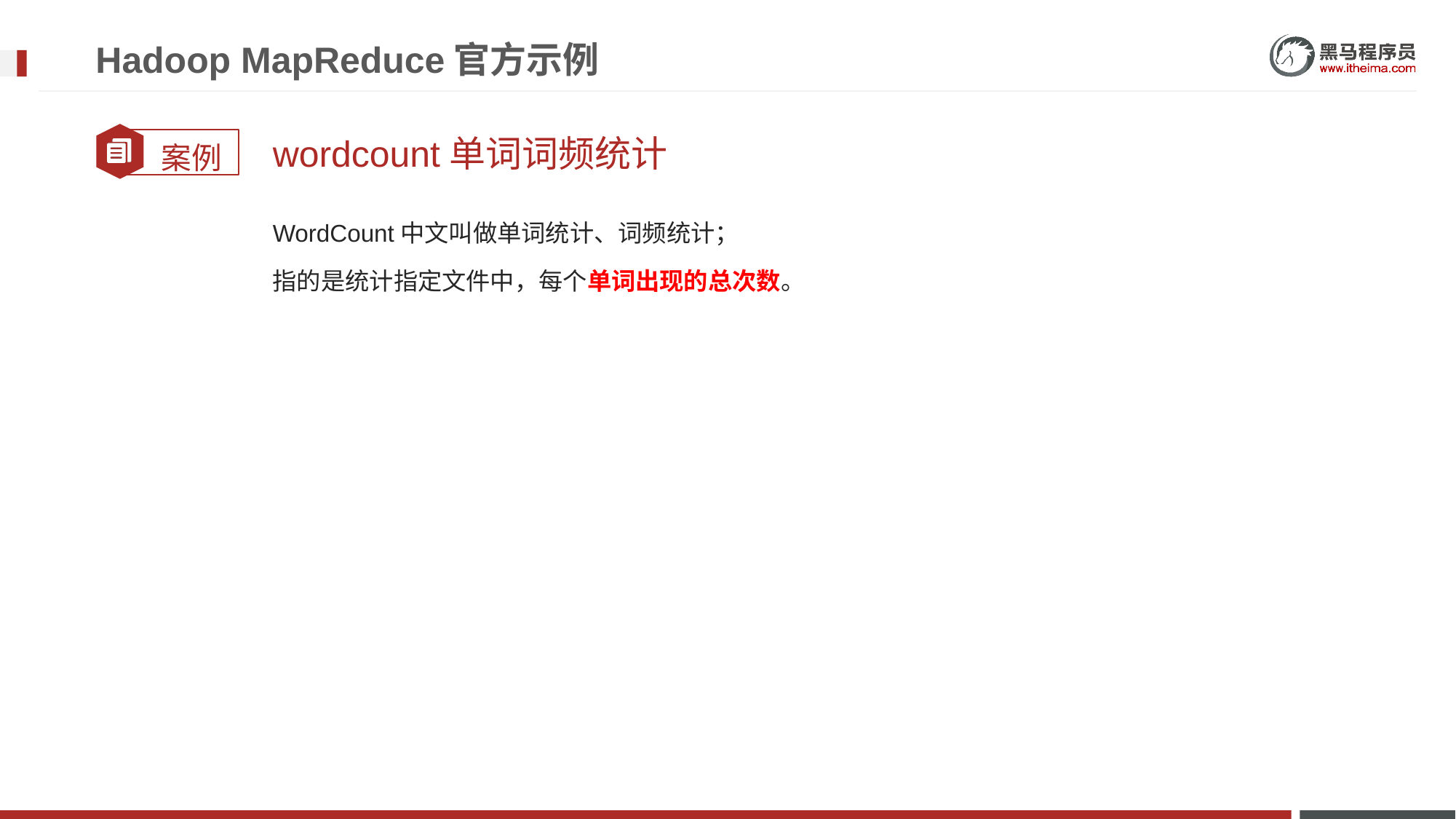

# Hadoop MapReduce官方示例
wordcount单词词频统计
WordCount中文叫做单词统计、词频统计；
指的是统计指定文件中，每个单词出现的总次数。